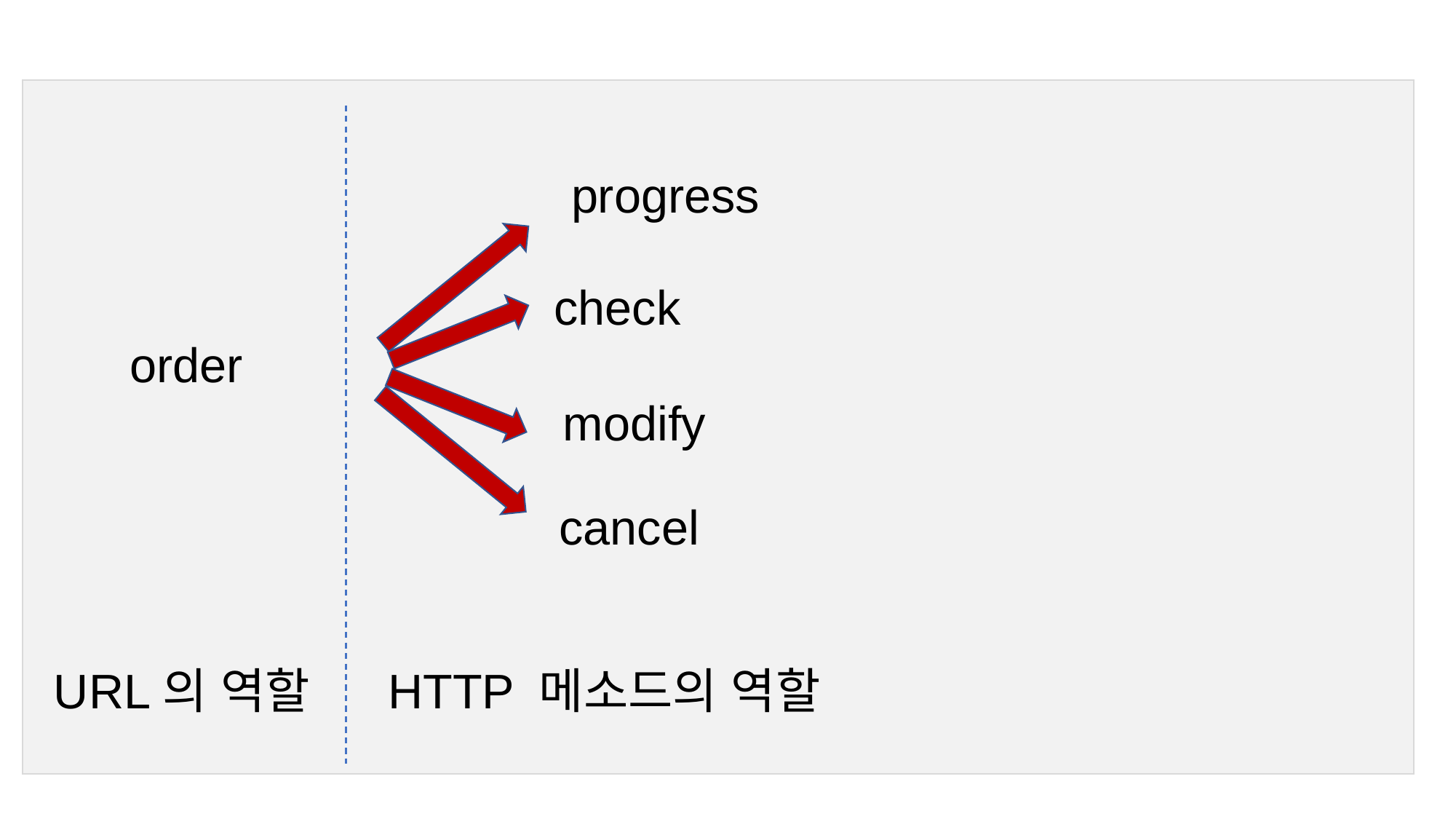

progress

check
order

modify
cancel
URL의 역할
HTTP 메소드의 역할